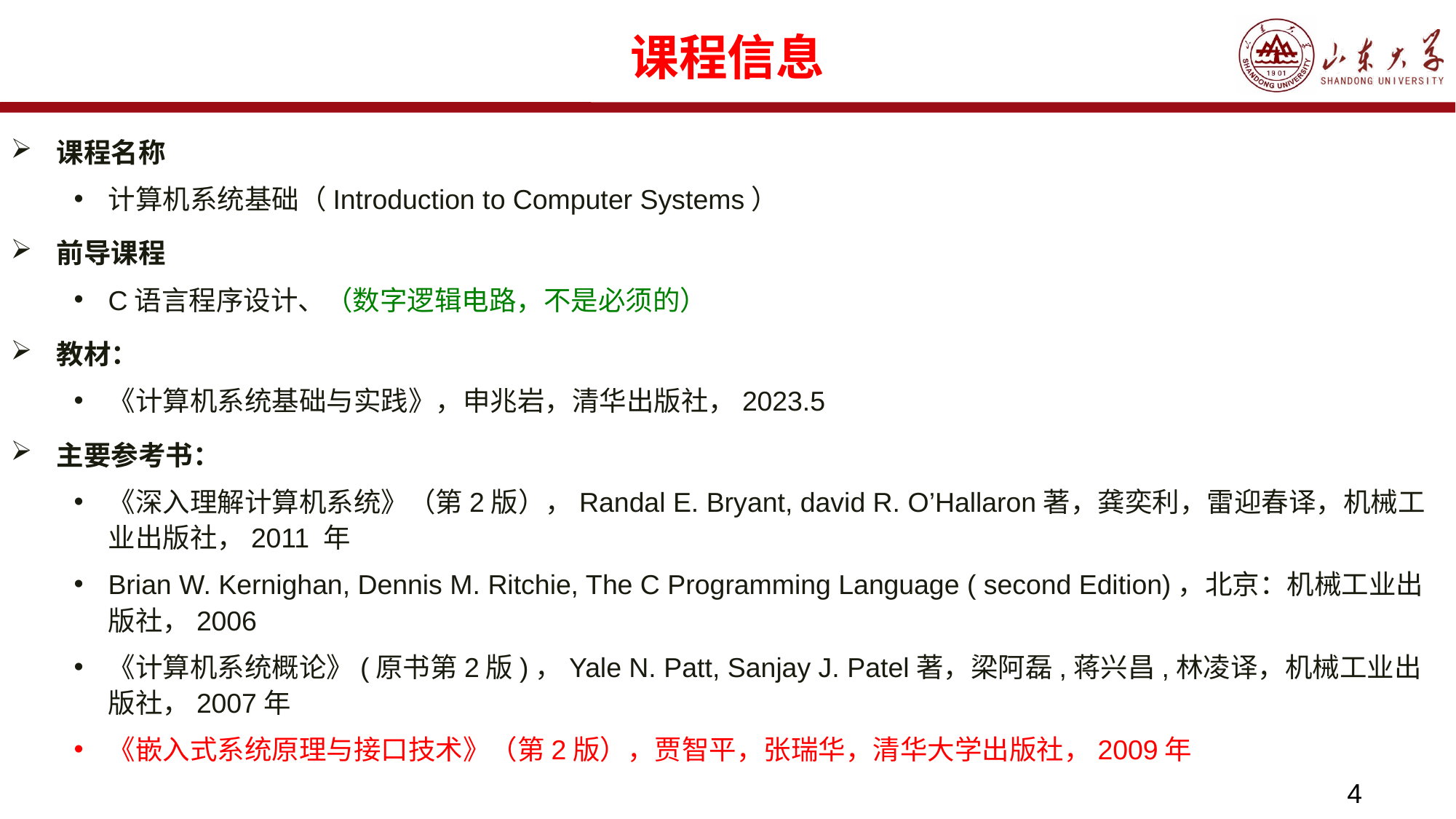

# 课程信息
课程名称
计算机系统基础（Introduction to Computer Systems）
前导课程
C语言程序设计、（数字逻辑电路，不是必须的）
教材：
《计算机系统基础与实践》，申兆岩，清华出版社，2023.5
主要参考书：
《深入理解计算机系统》（第2版），Randal E. Bryant, david R. O’Hallaron著，龚奕利，雷迎春译，机械工业出版社，2011 年
Brian W. Kernighan, Dennis M. Ritchie, The C Programming Language ( second Edition)，北京：机械工业出版社，2006
《计算机系统概论》(原书第2版)，Yale N. Patt, Sanjay J. Patel著，梁阿磊,蒋兴昌,林凌译，机械工业出版社，2007年
《嵌入式系统原理与接口技术》（第2版），贾智平，张瑞华，清华大学出版社，2009年
4